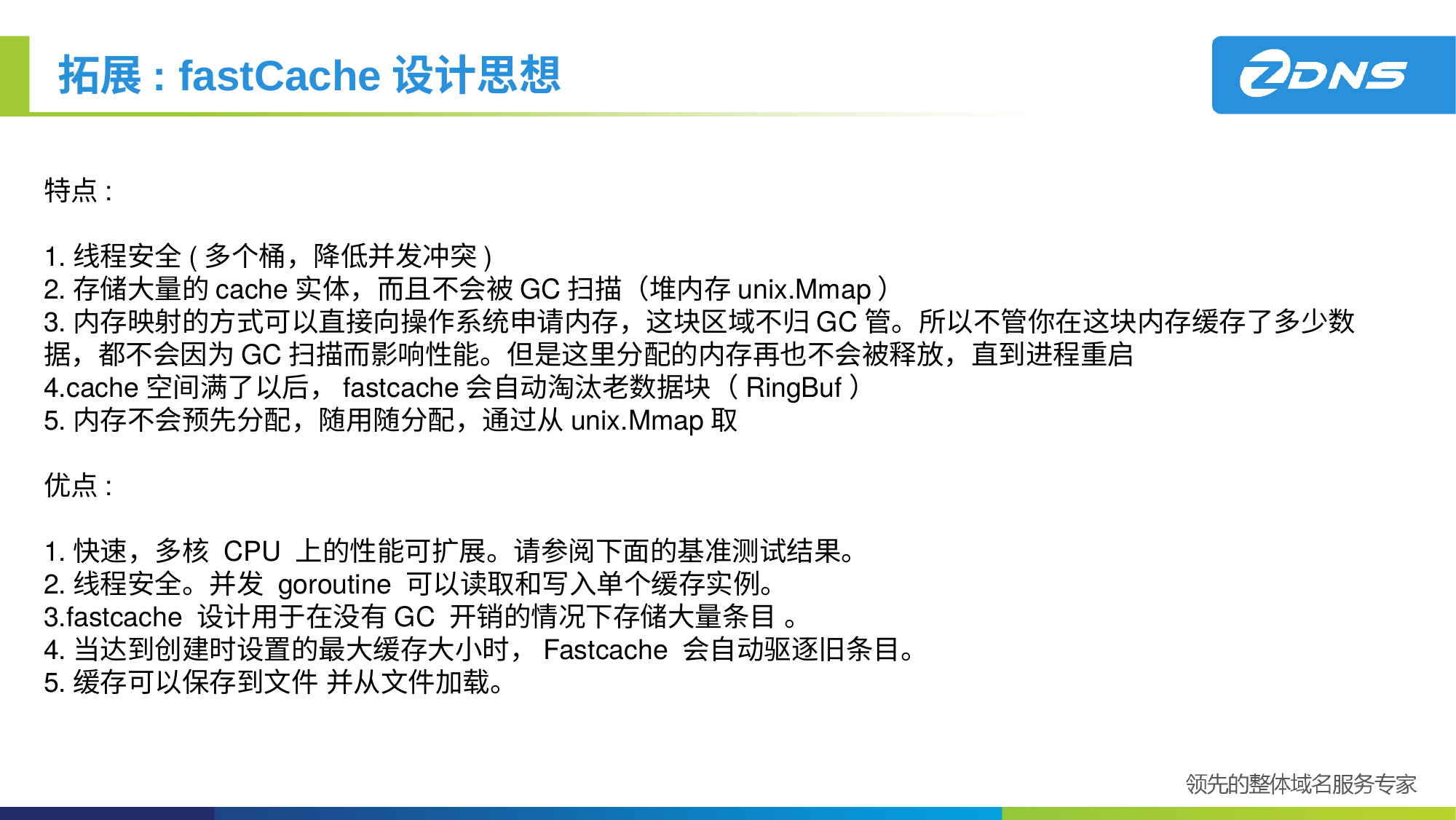

# 拓展: fastCache设计思想
特点:

1.线程安全(多个桶，降低并发冲突)
2.存储大量的cache实体，而且不会被GC扫描（堆内存unix.Mmap）
3.内存映射的方式可以直接向操作系统申请内存，这块区域不归GC管。所以不管你在这块内存缓存了多少数据，都不会因为GC扫描而影响性能。但是这里分配的内存再也不会被释放，直到进程重启
4.cache空间满了以后，fastcache会自动淘汰老数据块（RingBuf）
5.内存不会预先分配，随用随分配，通过从unix.Mmap取

优点:

1.快速，多核 CPU 上的性能可扩展。请参阅下面的基准测试结果。
2.线程安全。并发 goroutine 可以读取和写入单个缓存实例。
3.fastcache 设计用于在没有GC 开销的情况下存储大量条目 。
4.当达到创建时设置的最大缓存大小时，Fastcache 会自动驱逐旧条目。
5.缓存可以保存到文件 并从文件加载。